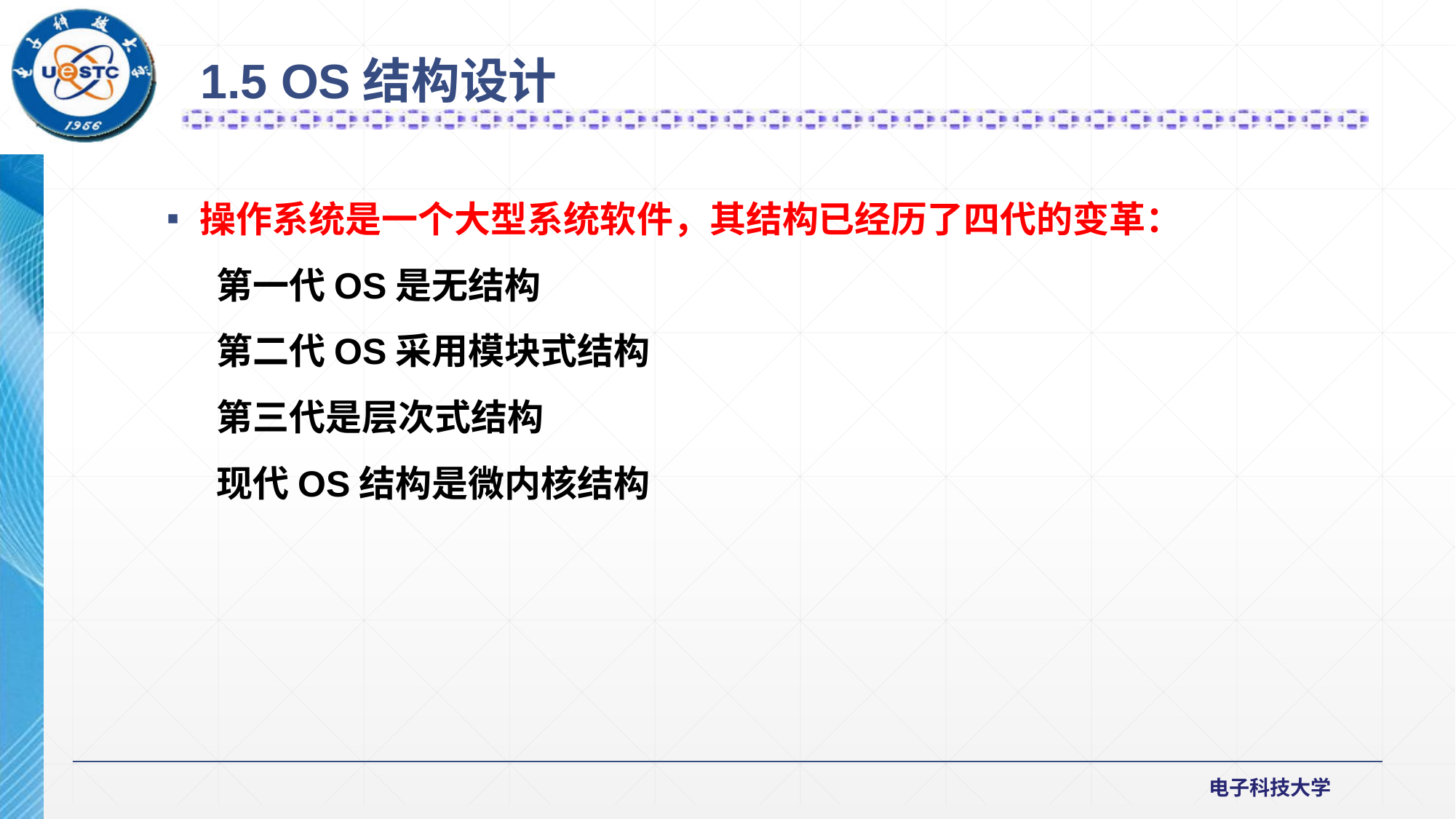

1.5 OS结构设计
操作系统是一个大型系统软件，其结构已经历了四代的变革：
     第一代OS是无结构
     第二代OS采用模块式结构
     第三代是层次式结构
     现代OS结构是微内核结构